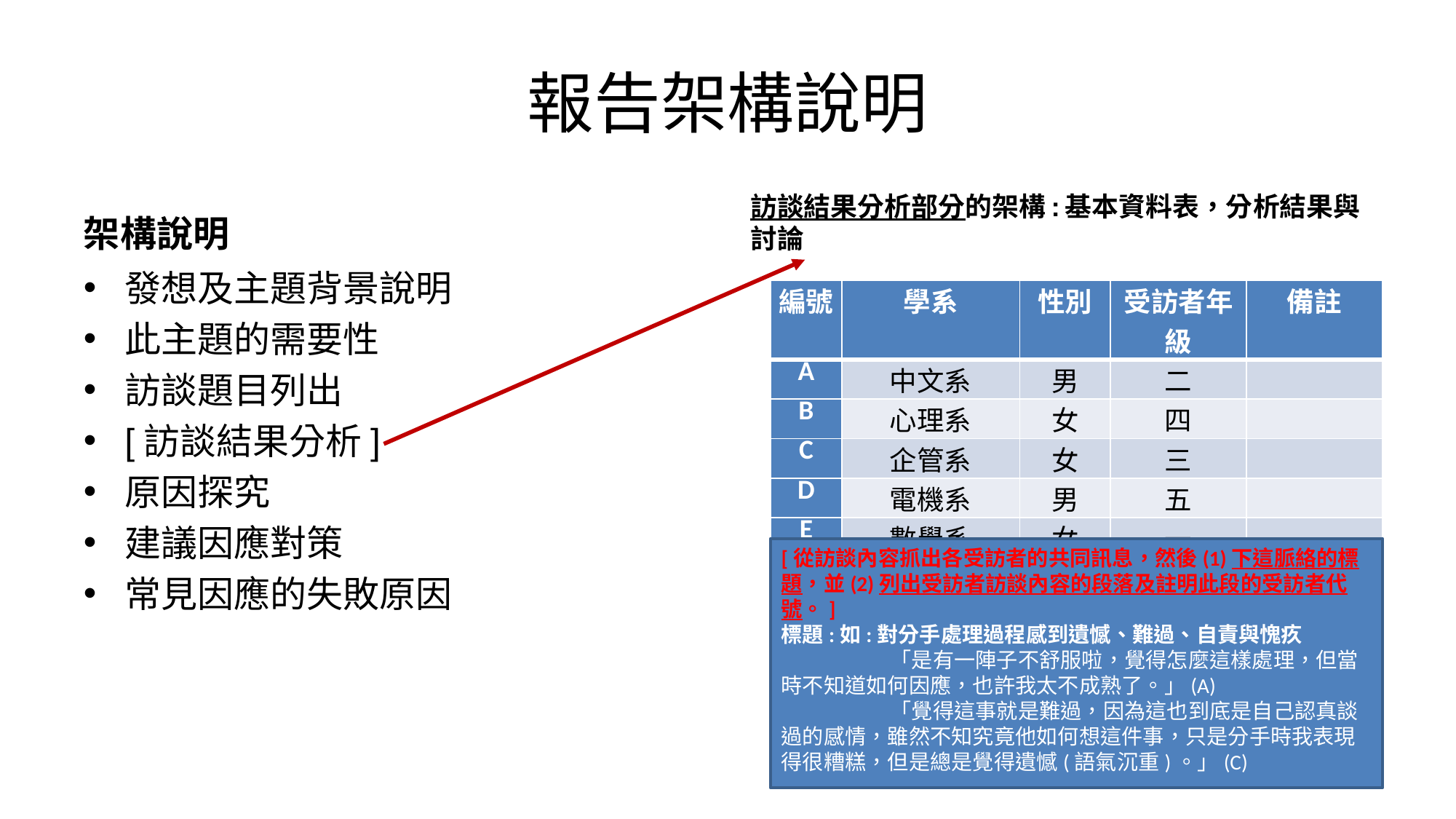

# 報告架構說明
架構說明
訪談結果分析部分的架構:基本資料表，分析結果與討論
發想及主題背景說明
此主題的需要性
訪談題目列出
[訪談結果分析]
原因探究
建議因應對策
常見因應的失敗原因

| 編號 | 學系 | 性別 | 受訪者年級 | 備註 |
| --- | --- | --- | --- | --- |
| A | 中文系 | 男 | 二 |  |
| B | 心理系 | 女 | 四 |  |
| C | 企管系 | 女 | 三 |  |
| D | 電機系 | 男 | 五 |  |
| E | 數學系 | 女 | 一 |  |

[從訪談內容抓出各受訪者的共同訊息，然後(1)下這脈絡的標題，並(2)列出受訪者訪談內容的段落及註明此段的受訪者代號。]
標題:如:對分手處理過程感到遺憾、難過、自責與愧疚
	「是有一陣子不舒服啦，覺得怎麼這樣處理，但當時不知道如何因應，也許我太不成熟了。」(A)
	「覺得這事就是難過，因為這也到底是自己認真談過的感情，雖然不知究竟他如何想這件事，只是分手時我表現得很糟糕，但是總是覺得遺憾(語氣沉重)。」(C)